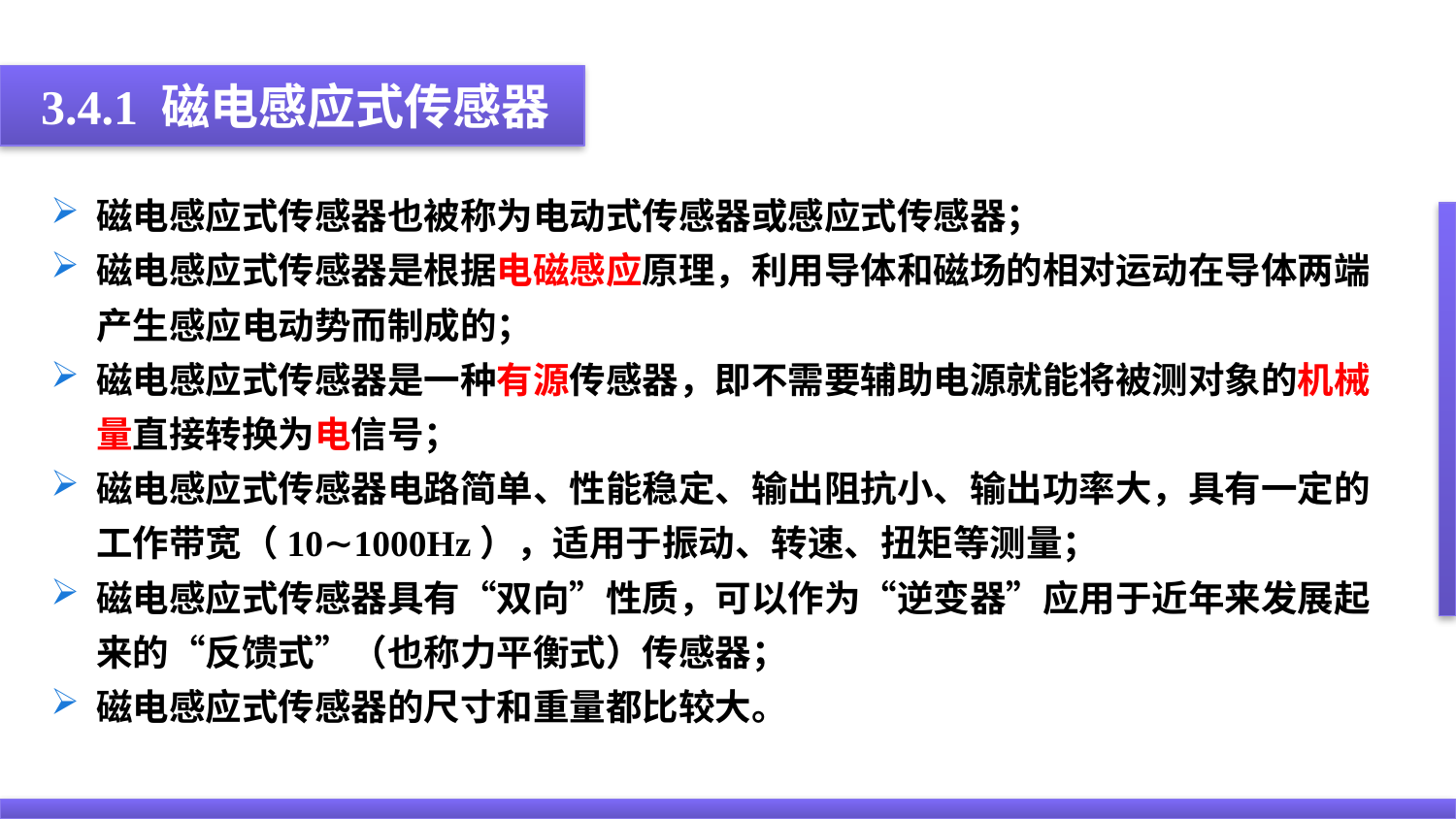

3.4.1 磁电感应式传感器

磁电感应式传感器也被称为电动式传感器或感应式传感器；
磁电感应式传感器是根据电磁感应原理，利用导体和磁场的相对运动在导体两端产生感应电动势而制成的；
磁电感应式传感器是一种有源传感器，即不需要辅助电源就能将被测对象的机械量直接转换为电信号；
磁电感应式传感器电路简单、性能稳定、输出阻抗小、输出功率大，具有一定的工作带宽（10∼1000Hz），适用于振动、转速、扭矩等测量；
磁电感应式传感器具有“双向”性质，可以作为“逆变器”应用于近年来发展起来的“反馈式”（也称力平衡式）传感器；
磁电感应式传感器的尺寸和重量都比较大。